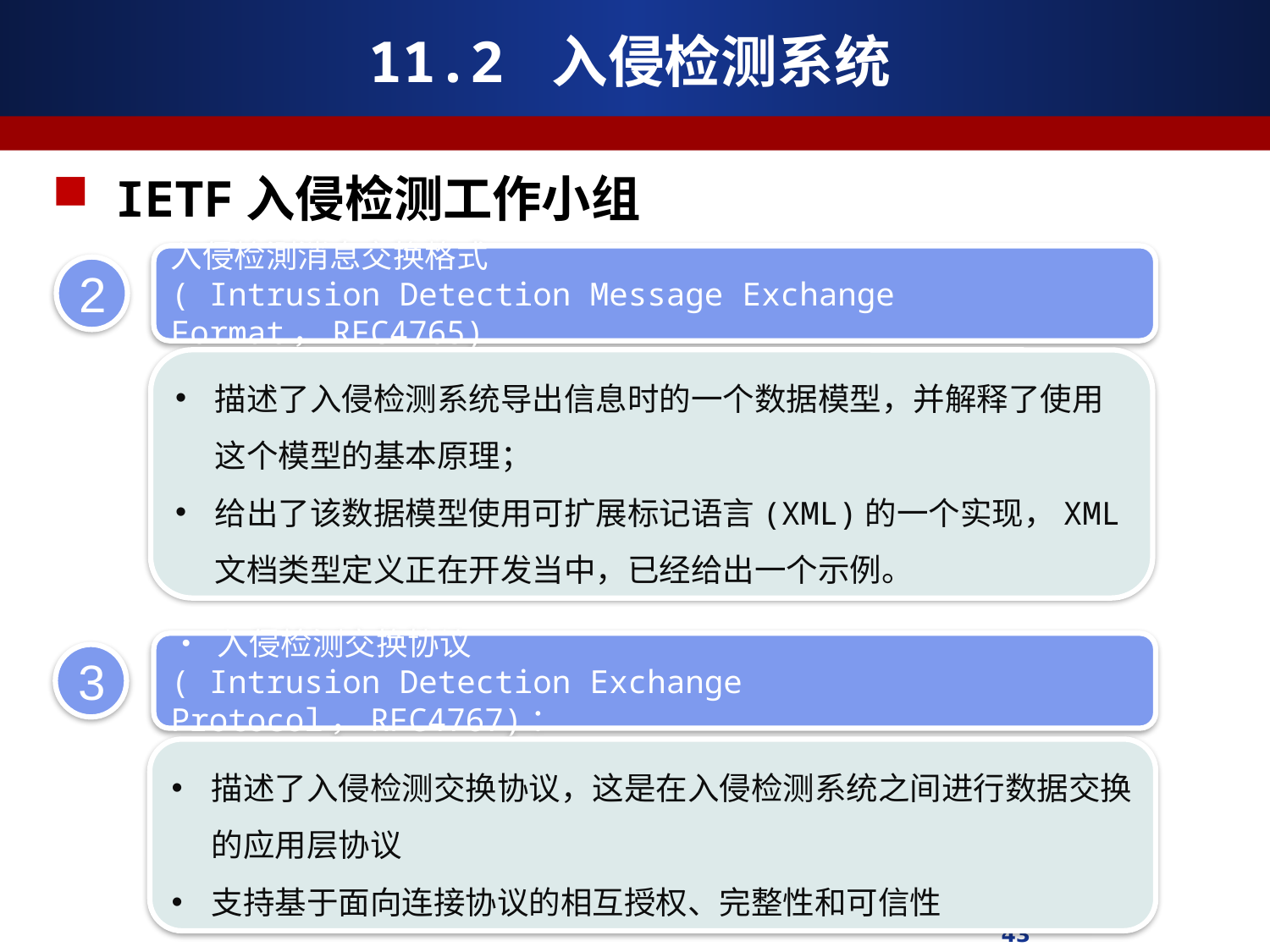

# 11.2 入侵检测系统
IETF入侵检测工作小组
入侵检測消息交换格式
( Intrusion Detection Message Exchange Format，RFC4765)
2
描述了入侵检测系统导出信息时的一个数据模型，并解释了使用这个模型的基本原理；
给出了该数据模型使用可扩展标记语言(XML)的一个实现，XML文档类型定义正在开发当中，已经给出一个示例。
• 入侵检测交换协议
( Intrusion Detection Exchange Protocol，RFC4767)：
3
描述了入侵检测交换协议，这是在入侵检测系统之间进行数据交换的应用层协议
支持基于面向连接协议的相互授权、完整性和可信性
43